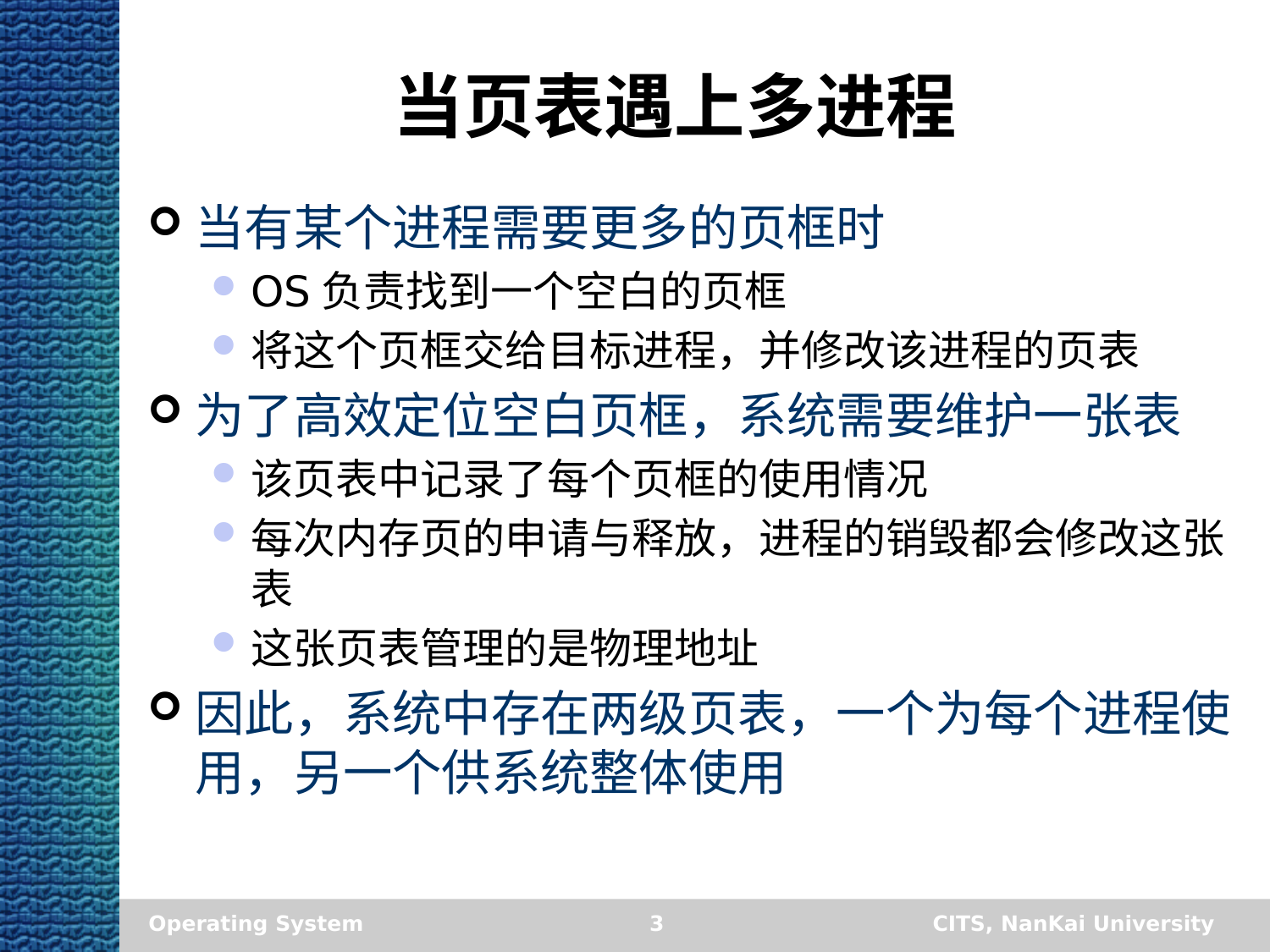

# 当页表遇上多进程
当有某个进程需要更多的页框时
OS负责找到一个空白的页框
将这个页框交给目标进程，并修改该进程的页表
为了高效定位空白页框，系统需要维护一张表
该页表中记录了每个页框的使用情况
每次内存页的申请与释放，进程的销毁都会修改这张表
这张页表管理的是物理地址
因此，系统中存在两级页表，一个为每个进程使用，另一个供系统整体使用
Operating System
3
CITS, NanKai University